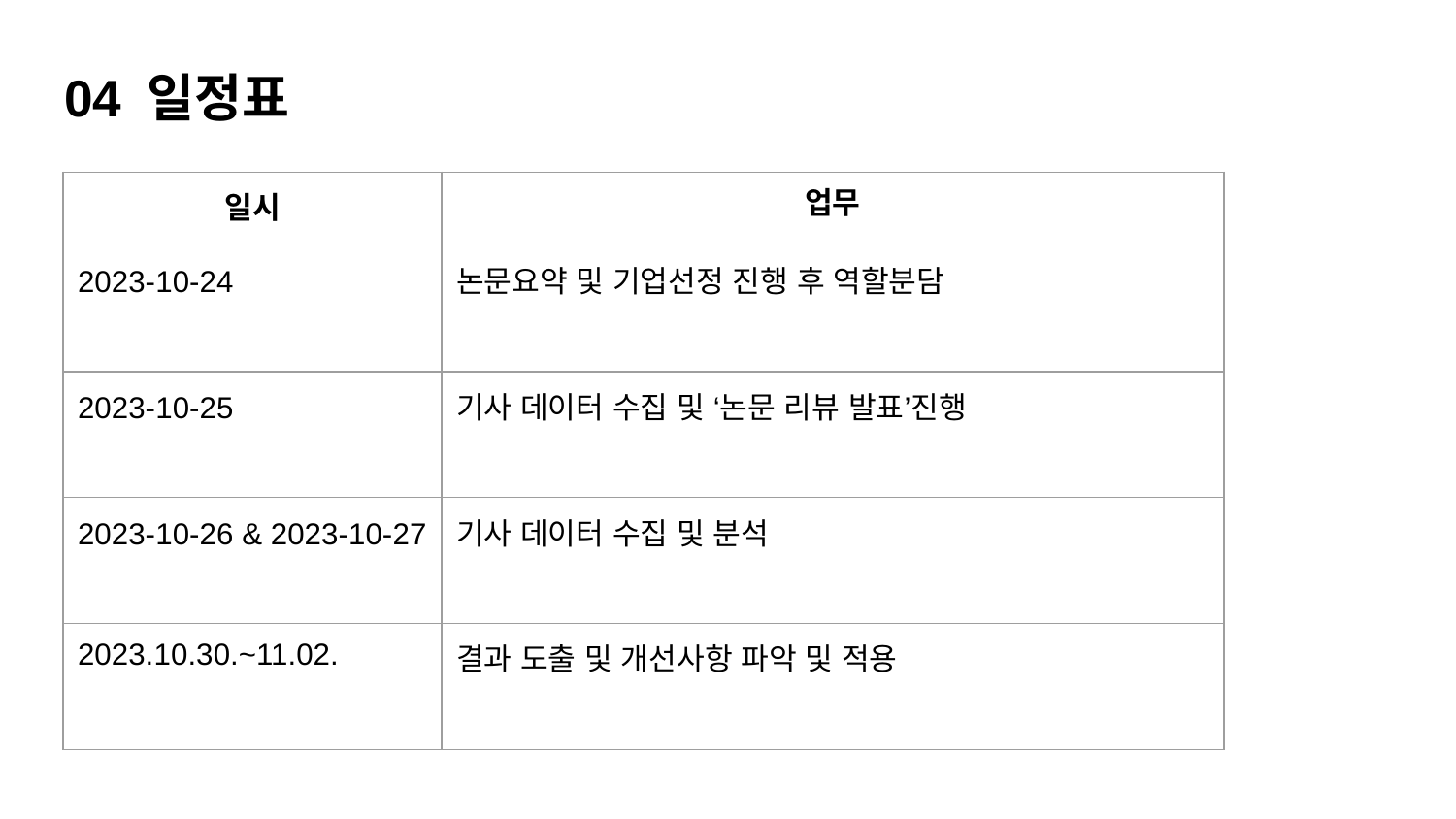

# 04 일정표
| 일시 | 업무 |
| --- | --- |
| 2023-10-24 | 논문요약 및 기업선정 진행 후 역할분담 |
| 2023-10-25 | 기사 데이터 수집 및 ‘논문 리뷰 발표’진행 |
| 2023-10-26 & 2023-10-27 | 기사 데이터 수집 및 분석 |
| 2023.10.30.~11.02. | 결과 도출 및 개선사항 파악 및 적용 |